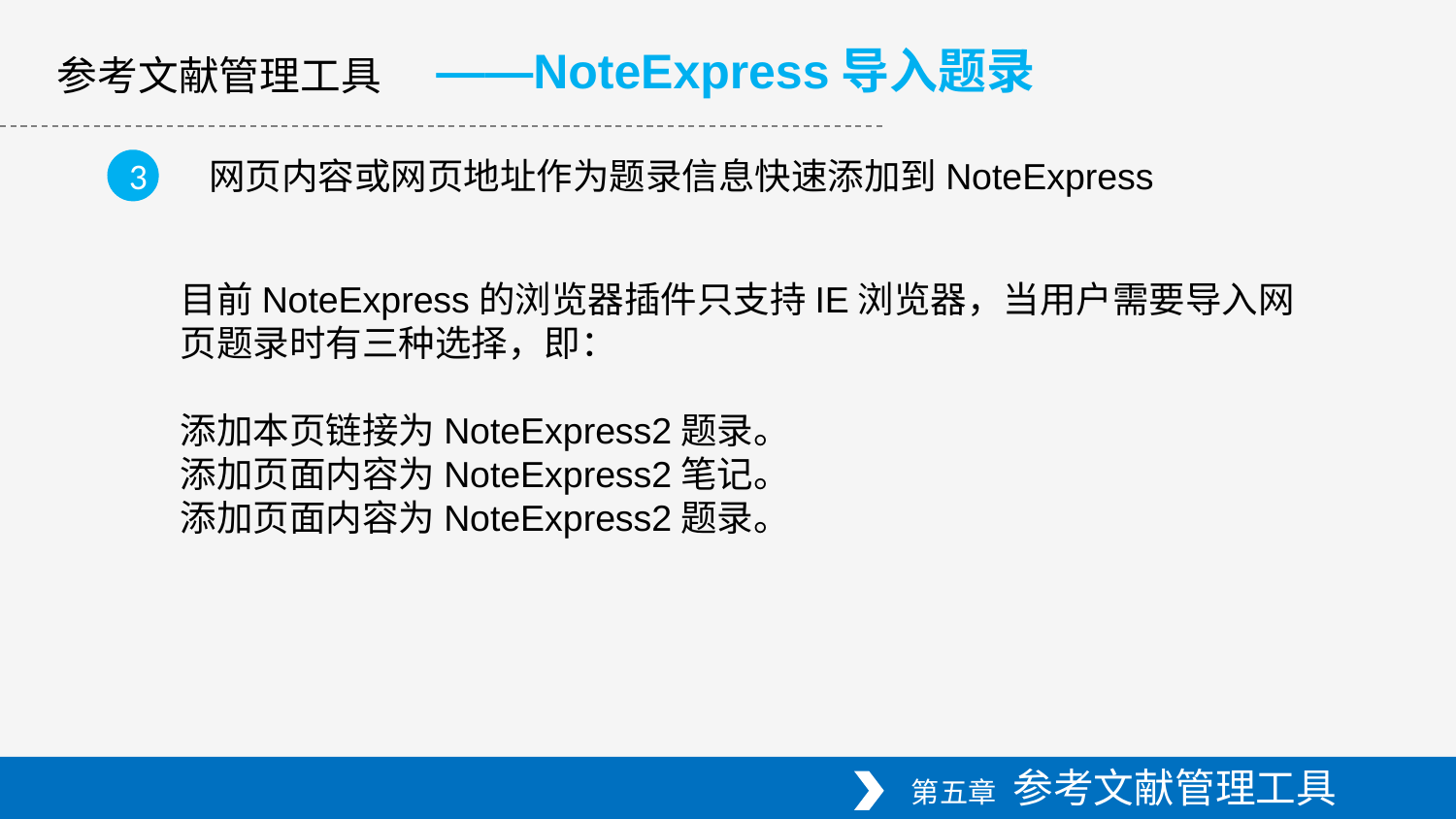

——NoteExpress导入题录
参考文献管理工具
网页内容或网页地址作为题录信息快速添加到NoteExpress
3

目前NoteExpress的浏览器插件只支持IE浏览器，当用户需要导入网页题录时有三种选择，即：

添加本页链接为NoteExpress2题录。
添加页面内容为NoteExpress2笔记。
添加页面内容为NoteExpress2题录。